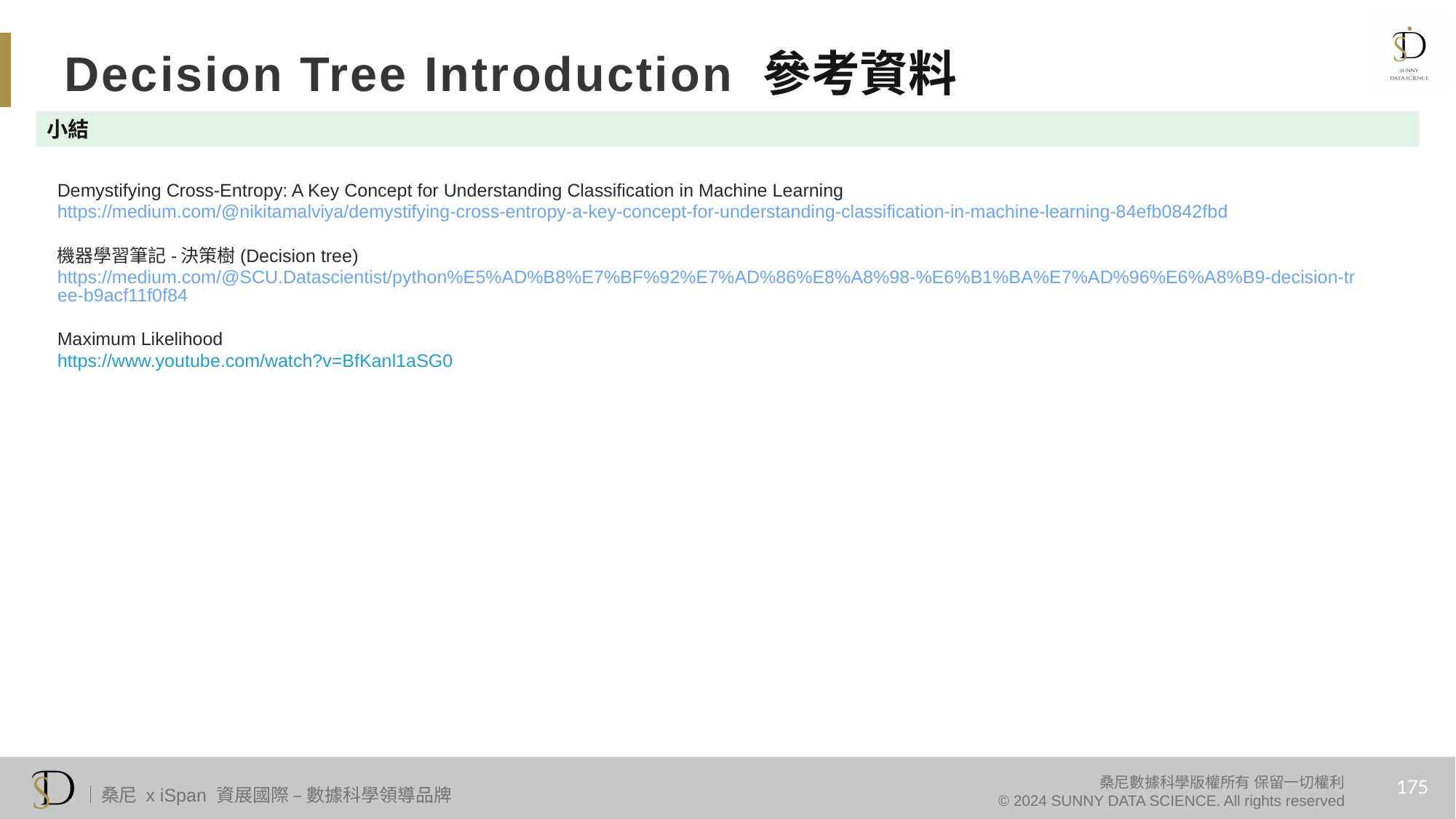

Decision Tree Introduction 參考資料
小結
Demystifying Cross-Entropy: A Key Concept for Understanding Classification in Machine Learning
https://medium.com/@nikitamalviya/demystifying-cross-entropy-a-key-concept-for-understanding-classification-in-machine-learning-84efb0842fbd

機器學習筆記-決策樹(Decision tree)
https://medium.com/@SCU.Datascientist/python%E5%AD%B8%E7%BF%92%E7%AD%86%E8%A8%98-%E6%B1%BA%E7%AD%96%E6%A8%B9-decision-tree-b9acf11f0f84

Maximum Likelihood
https://www.youtube.com/watch?v=BfKanl1aSG0